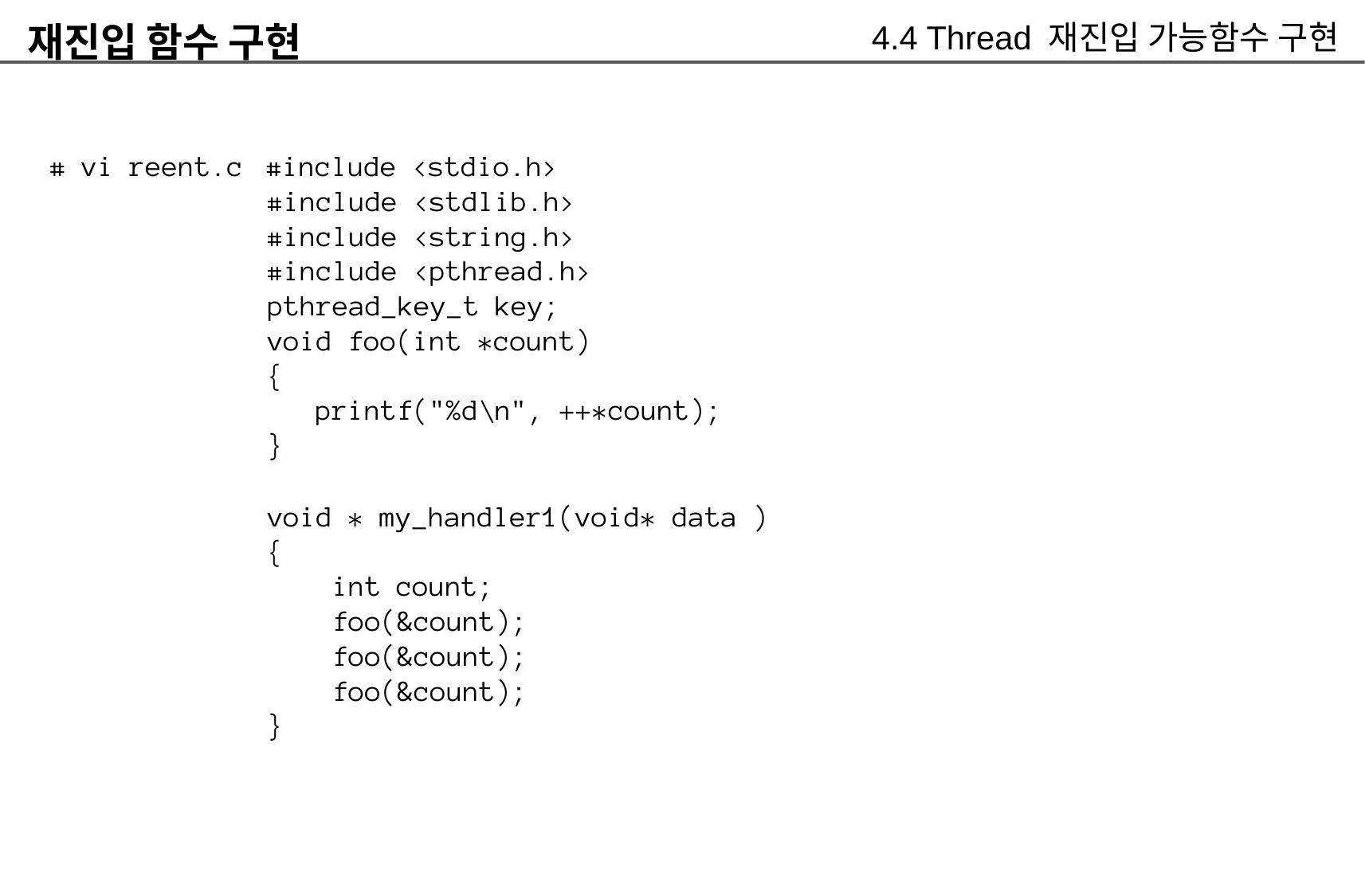

재진입 함수 구현

	#  vi  reent.c   #include  <stdio.h>
		#include  <stdlib.h>
		#include  <string.h>
		#include  <pthread.h>
		pthread_key_t  key;
		void  foo(int  *count)
		{
			printf("%d\n",  ++*count);
		}

		void  *  my_handler1(void*  data  )
		{
				int  count;
				foo(&count);
				foo(&count);
				foo(&count);
		}
4.4 Thread 재진입 가능함수 구현